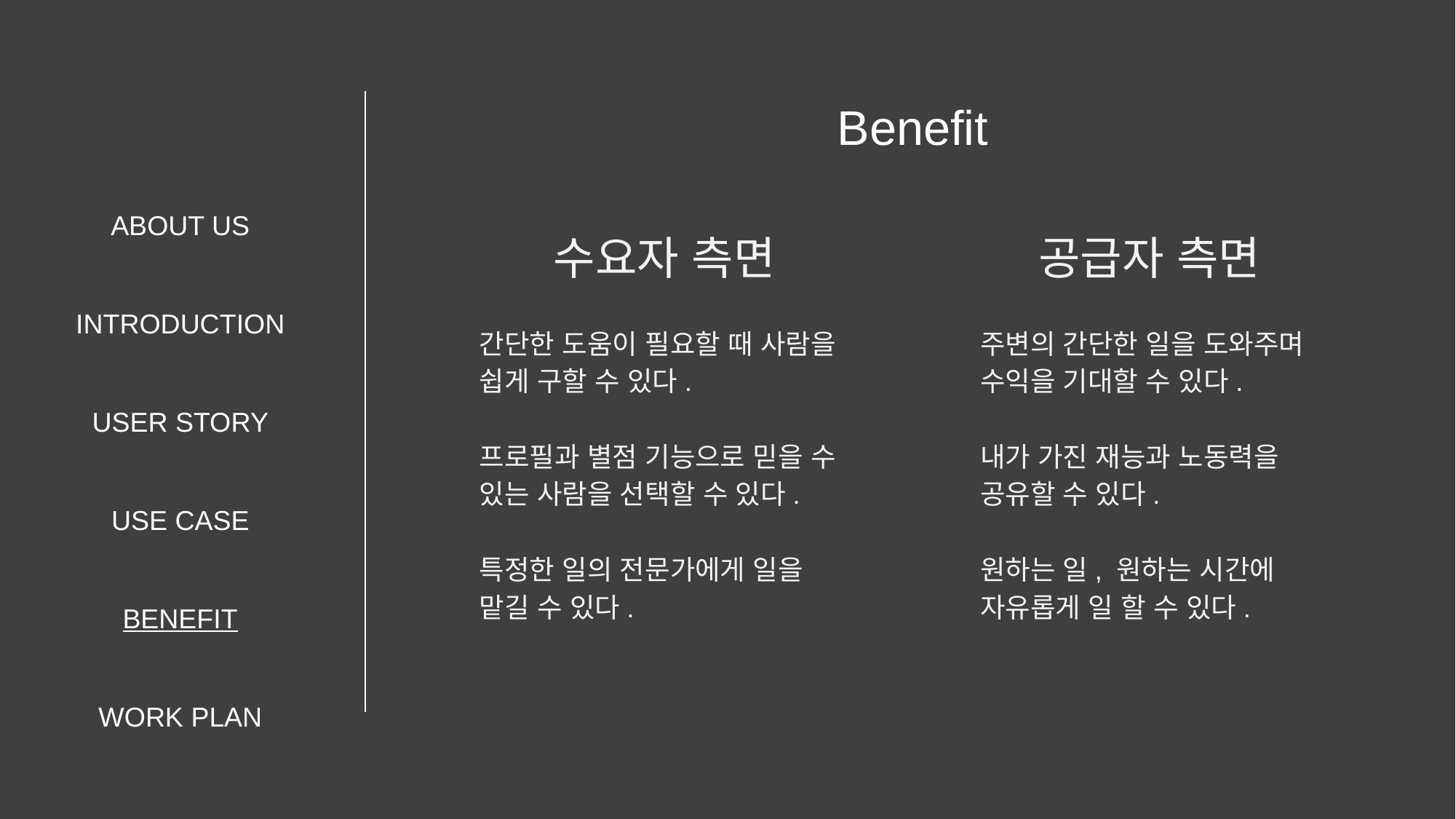

Benefit
ABOUT US
INTRODUCTION
USER STORY
USE CASE
BENEFIT
WORK PLAN

수요자 측면

간단한 도움이 필요할 때 사람을 쉽게 구할 수 있다.

프로필과 별점 기능으로 믿을 수 있는 사람을 선택할 수 있다.

특정한 일의 전문가에게 일을 맡길 수 있다.

공급자 측면

주변의 간단한 일을 도와주며 수익을 기대할 수 있다.

내가 가진 재능과 노동력을 공유할 수 있다.

원하는 일, 원하는 시간에 자유롭게 일 할 수 있다.